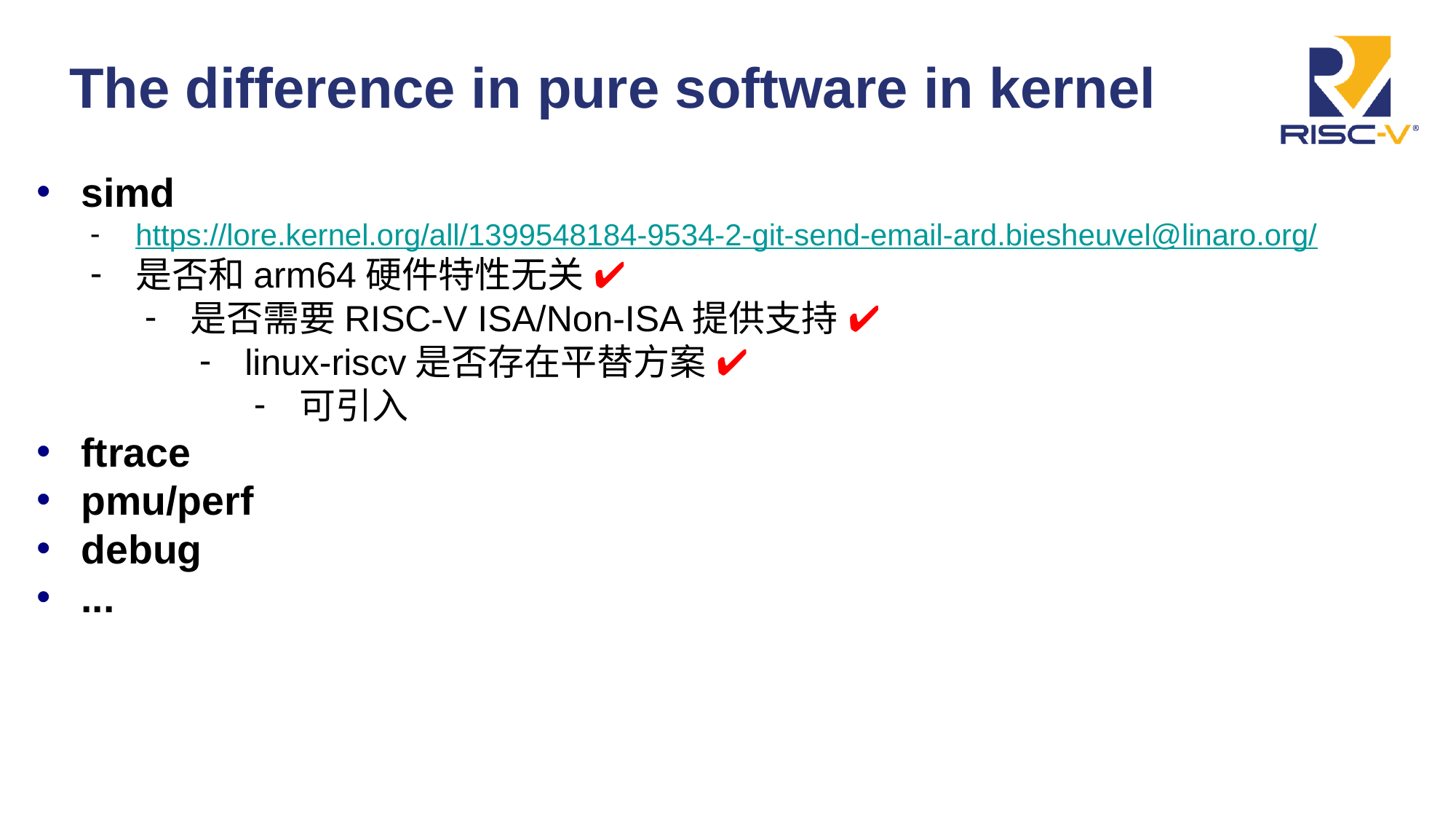

# The difference in pure software in kernel

simd
https://lore.kernel.org/all/1399548184-9534-2-git-send-email-ard.biesheuvel@linaro.org/
是否和arm64硬件特性无关 ✔
是否需要RISC-V ISA/Non-ISA提供支持 ✔
linux-riscv是否存在平替方案 ✔
可引入
ftrace
pmu/perf
debug
...

12